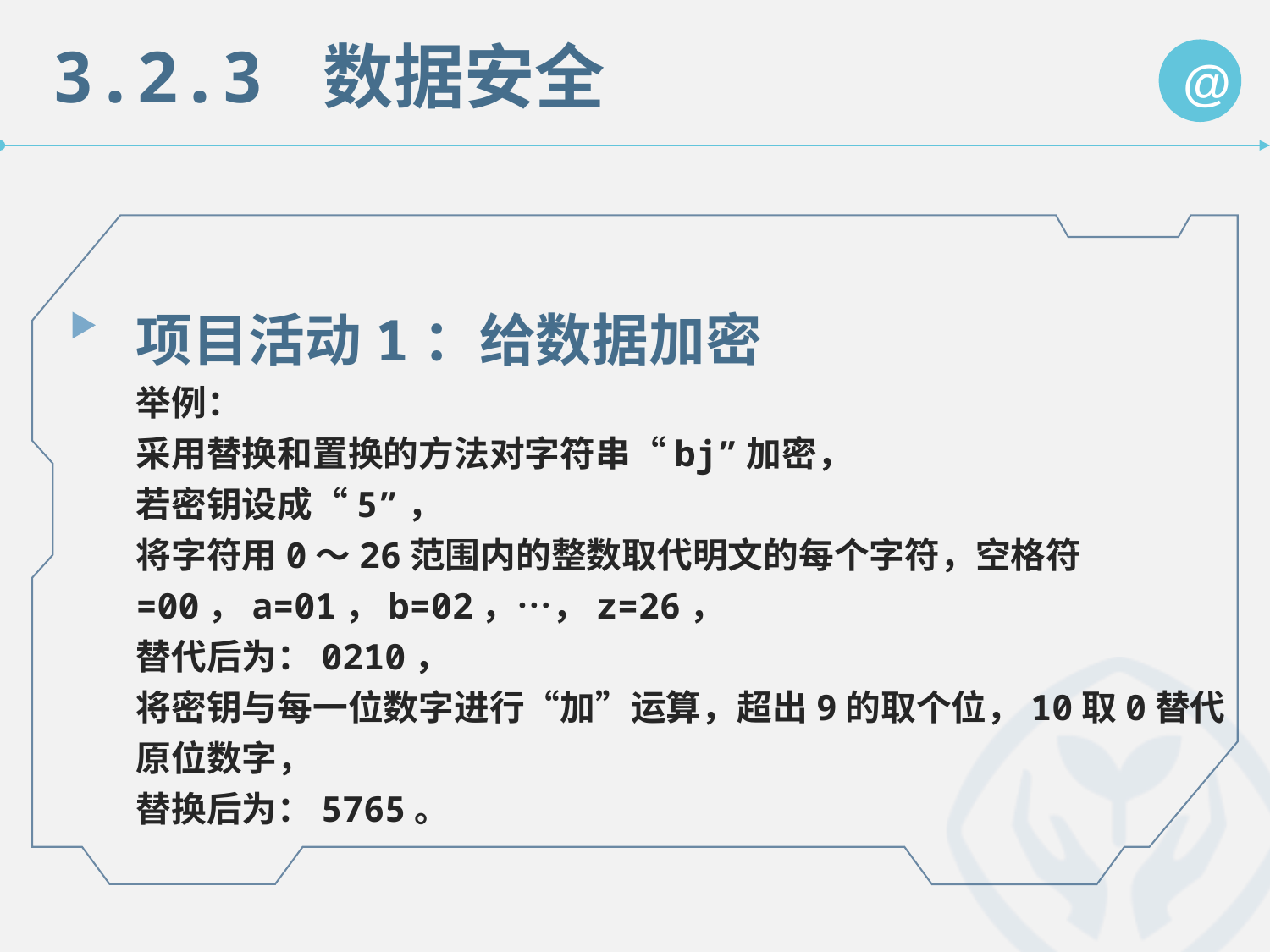

3.2.3 数据安全
@

项目活动1：给数据加密

举例：
采用替换和置换的方法对字符串“bj”加密，
若密钥设成“5”，
将字符用0～26范围内的整数取代明文的每个字符，空格符=00，a=01，b=02，…，z=26，
替代后为：0210，
将密钥与每一位数字进行“加”运算，超出9的取个位，10取0替代原位数字，
替换后为：5765。